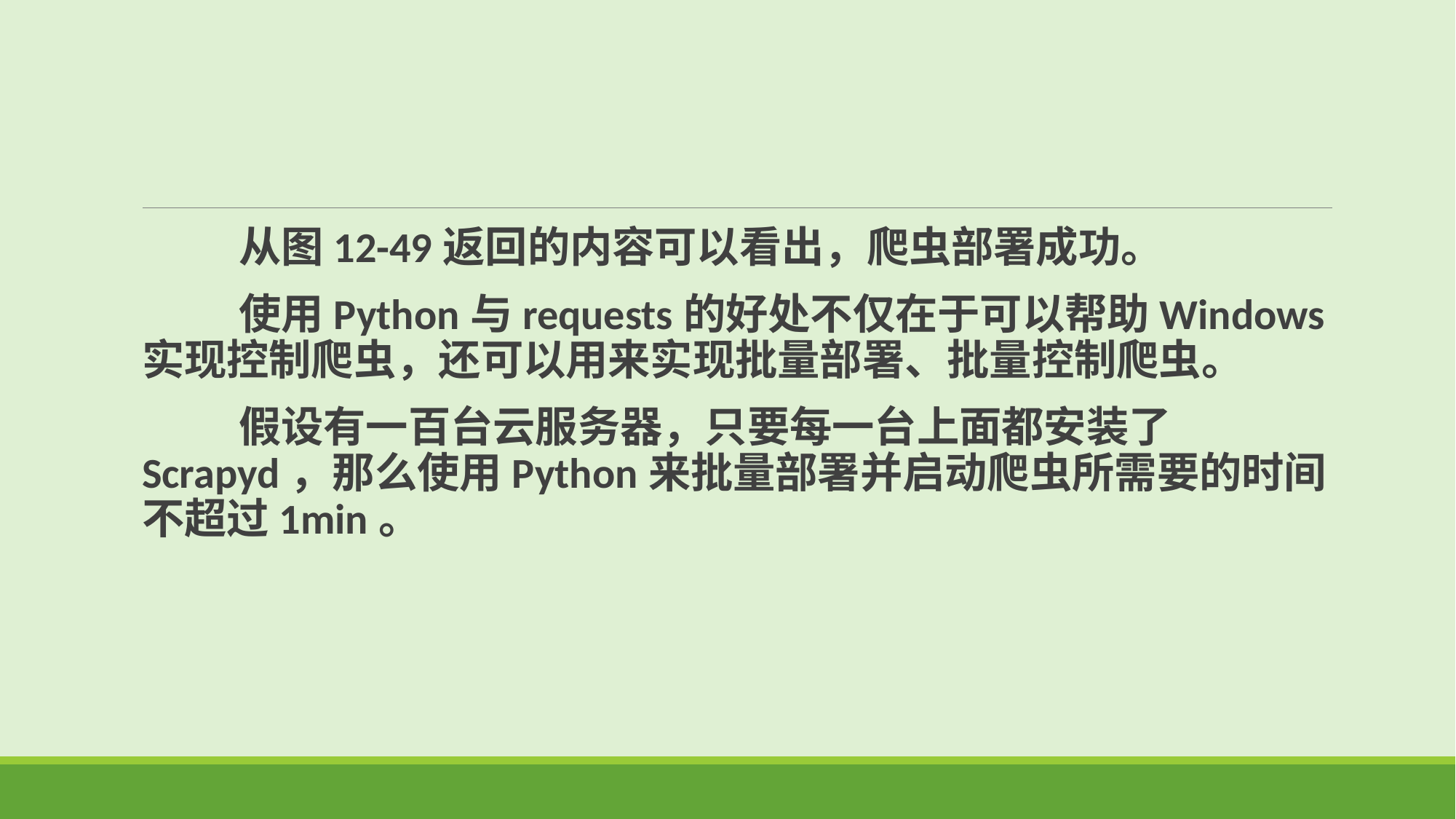

从图12-49返回的内容可以看出，爬虫部署成功。
         使用Python与requests的好处不仅在于可以帮助Windows实现控制爬虫，还可以用来实现批量部署、批量控制爬虫。
         假设有一百台云服务器，只要每一台上面都安装了Scrapyd，那么使用Python来批量部署并启动爬虫所需要的时间不超过1min。